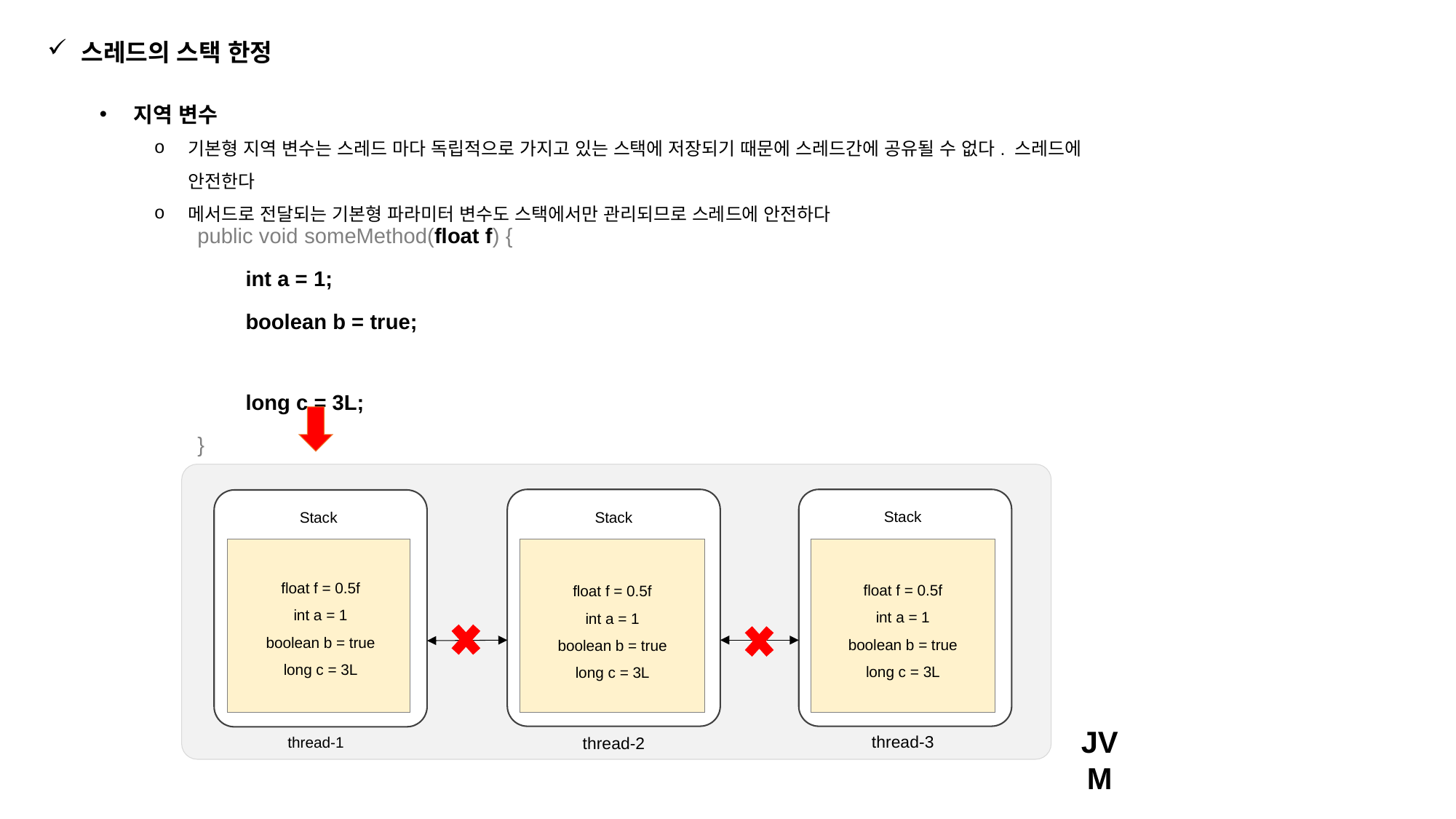

스레드의 스택 한정
지역 변수
기본형 지역 변수는 스레드 마다 독립적으로 가지고 있는 스택에 저장되기 때문에 스레드간에 공유될 수 없다. 스레드에 안전한다
메서드로 전달되는 기본형 파라미터 변수도 스택에서만 관리되므로 스레드에 안전하다
public void someMethod(float f) {
        int a = 1;
        boolean b = true;
        long c = 3L;
}

Stack
Stack
Stack

float f = 0.5f
int a = 1
boolean b = true
long c = 3L
float f = 0.5f
int a = 1
boolean b = true
long c = 3L
float f = 0.5f
int a = 1
boolean b = true
long c = 3L

JVM
thread-3
thread-2
thread-1